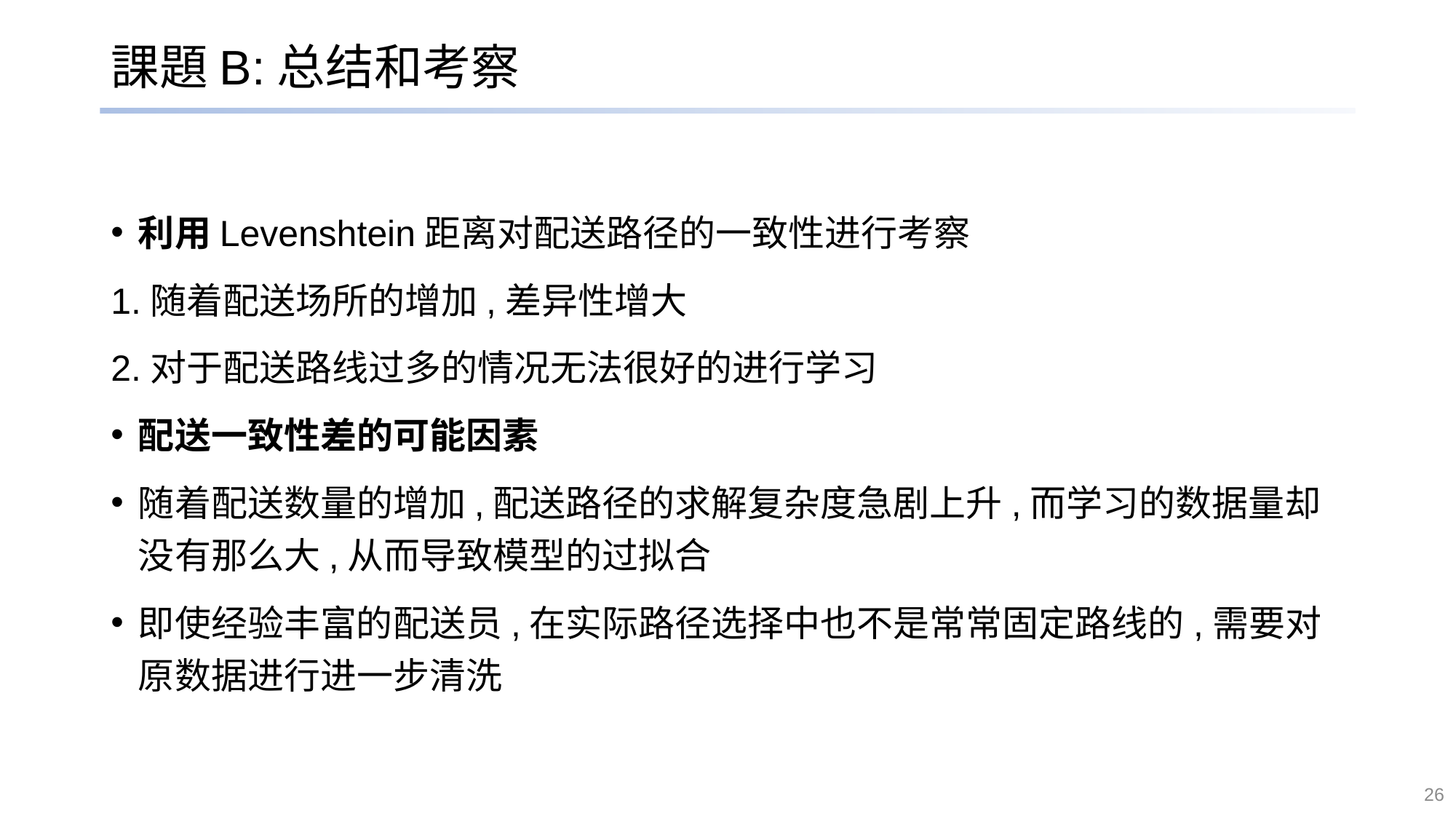

# 課題B:总结和考察
利用Levenshtein距离对配送路径的一致性进行考察
1.随着配送场所的增加,差异性增大
2.对于配送路线过多的情况无法很好的进行学习
配送一致性差的可能因素
随着配送数量的增加,配送路径的求解复杂度急剧上升,而学习的数据量却没有那么大,从而导致模型的过拟合
即使经验丰富的配送员,在实际路径选择中也不是常常固定路线的,需要对原数据进行进一步清洗
26